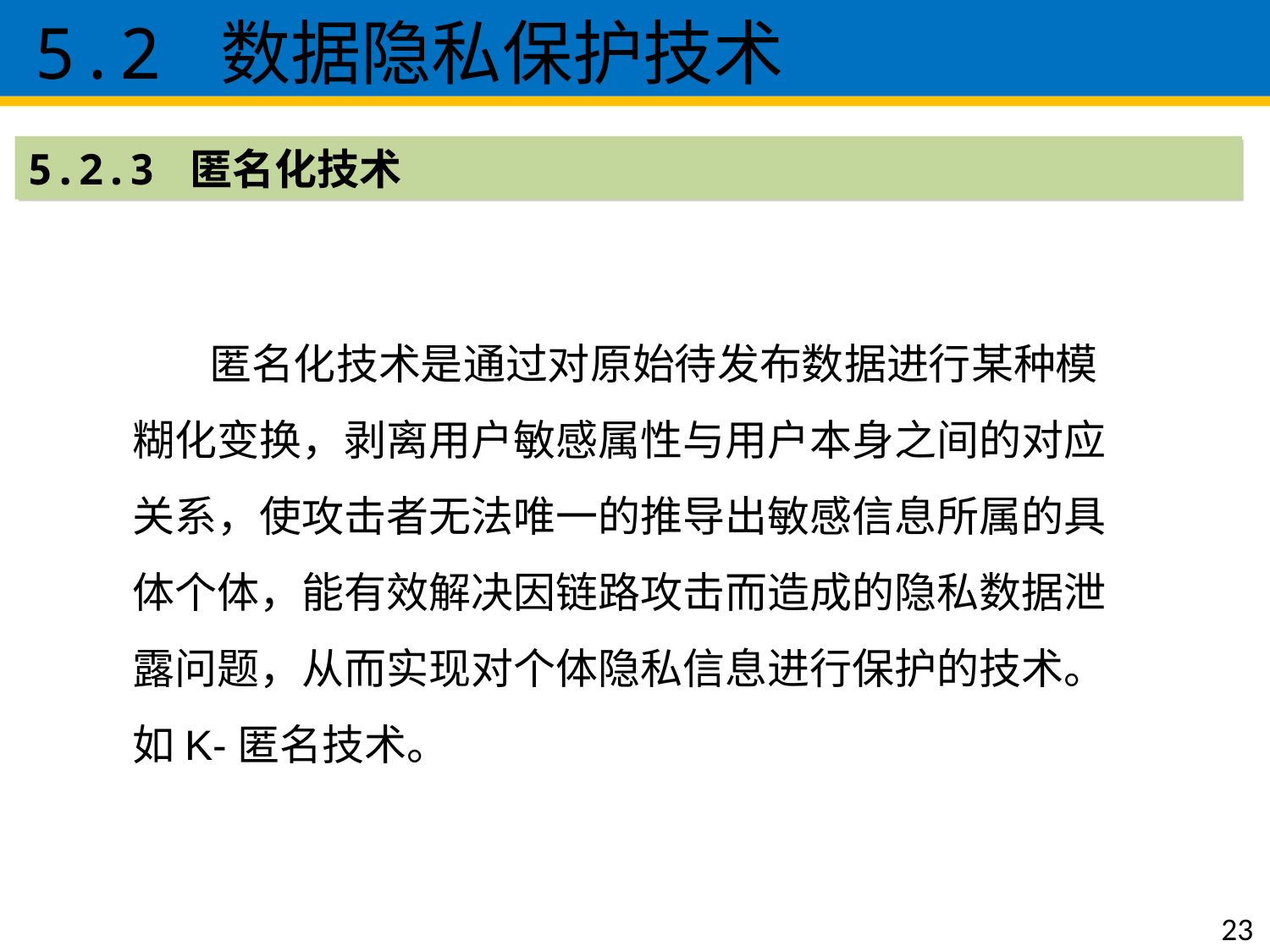

5.2 数据隐私保护技术
5.2.3 匿名化技术
       匿名化技术是通过对原始待发布数据进行某种模糊化变换，剥离用户敏感属性与用户本身之间的对应关系，使攻击者无法唯一的推导出敏感信息所属的具体个体，能有效解决因链路攻击而造成的隐私数据泄露问题，从而实现对个体隐私信息进行保护的技术。如K-匿名技术。
23